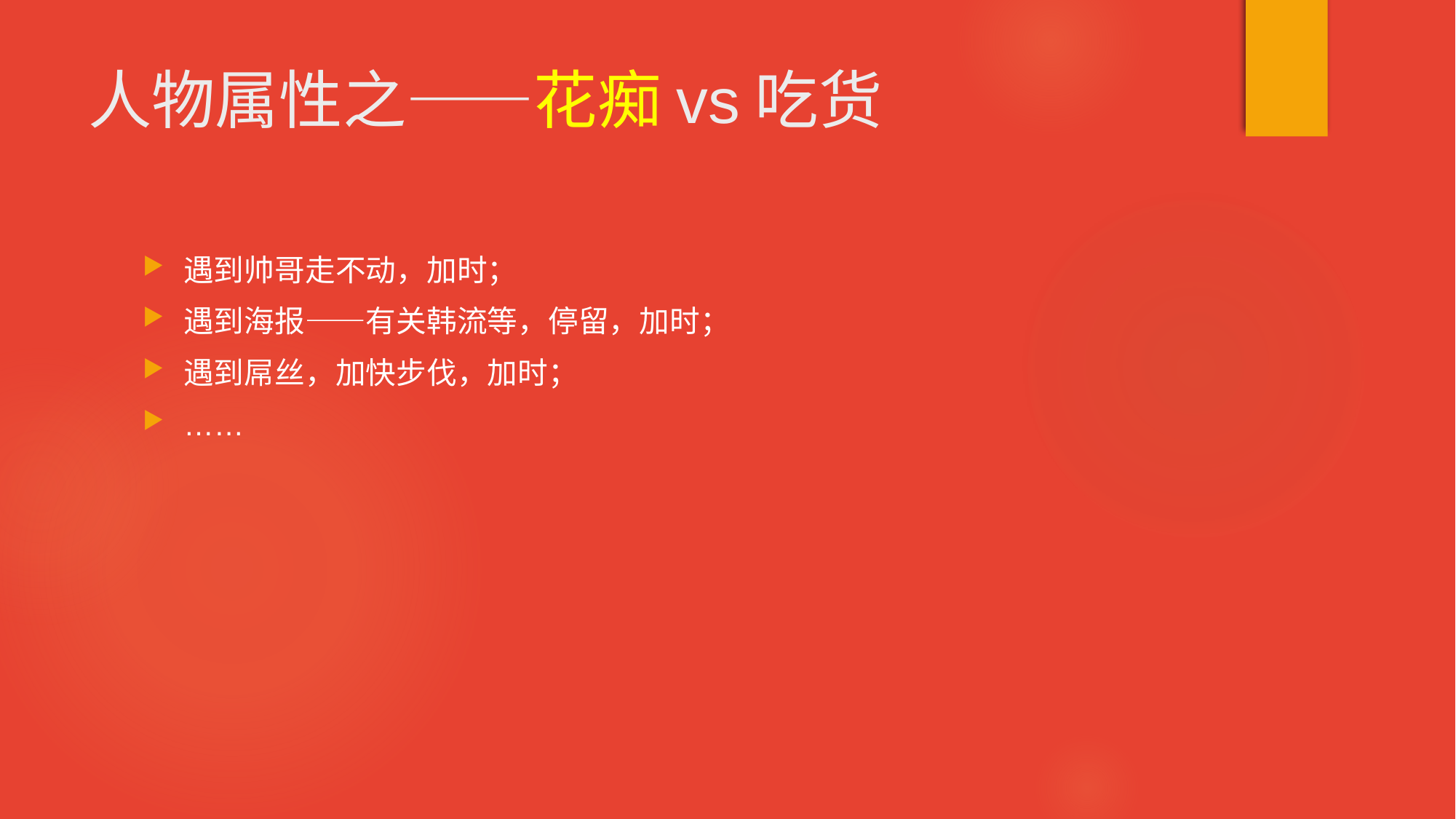

# 人物属性之——花痴vs吃货
遇到帅哥走不动，加时；
遇到海报——有关韩流等，停留，加时；
遇到屌丝，加快步伐，加时；
……